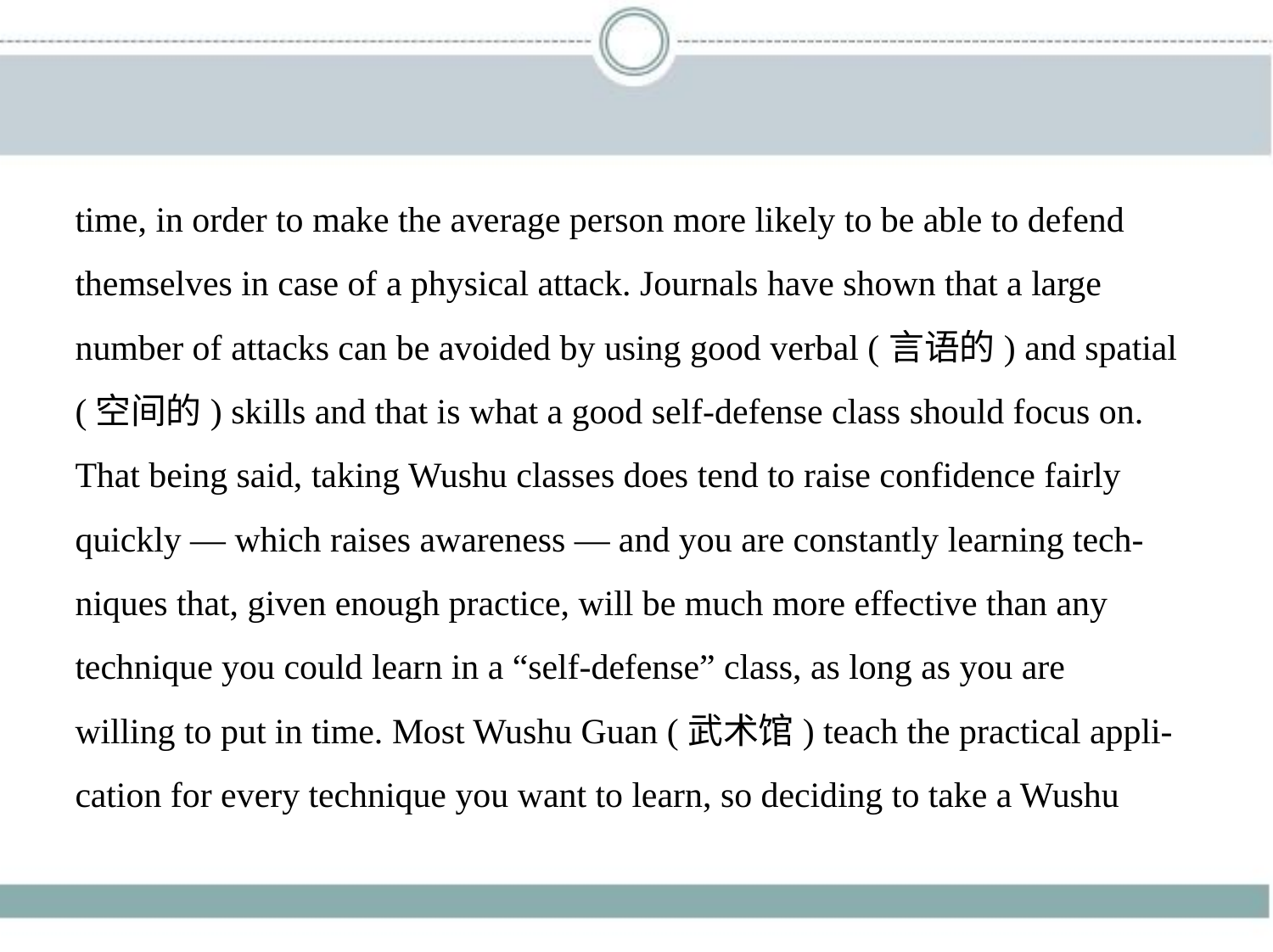

time, in order to make the average person more likely to be able to defend
themselves in case of a physical attack. Journals have shown that a large
number of attacks can be avoided by using good verbal (言语的) and spatial
(空间的) skills and that is what a good self-defense class should focus on.
That being said, taking Wushu classes does tend to raise confidence fairly
quickly — which raises awareness — and you are constantly learning tech-
niques that, given enough practice, will be much more effective than any
technique you could learn in a “self-defense” class, as long as you are
willing to put in time. Most Wushu Guan (武术馆) teach the practical appli-
cation for every technique you want to learn, so deciding to take a Wushu